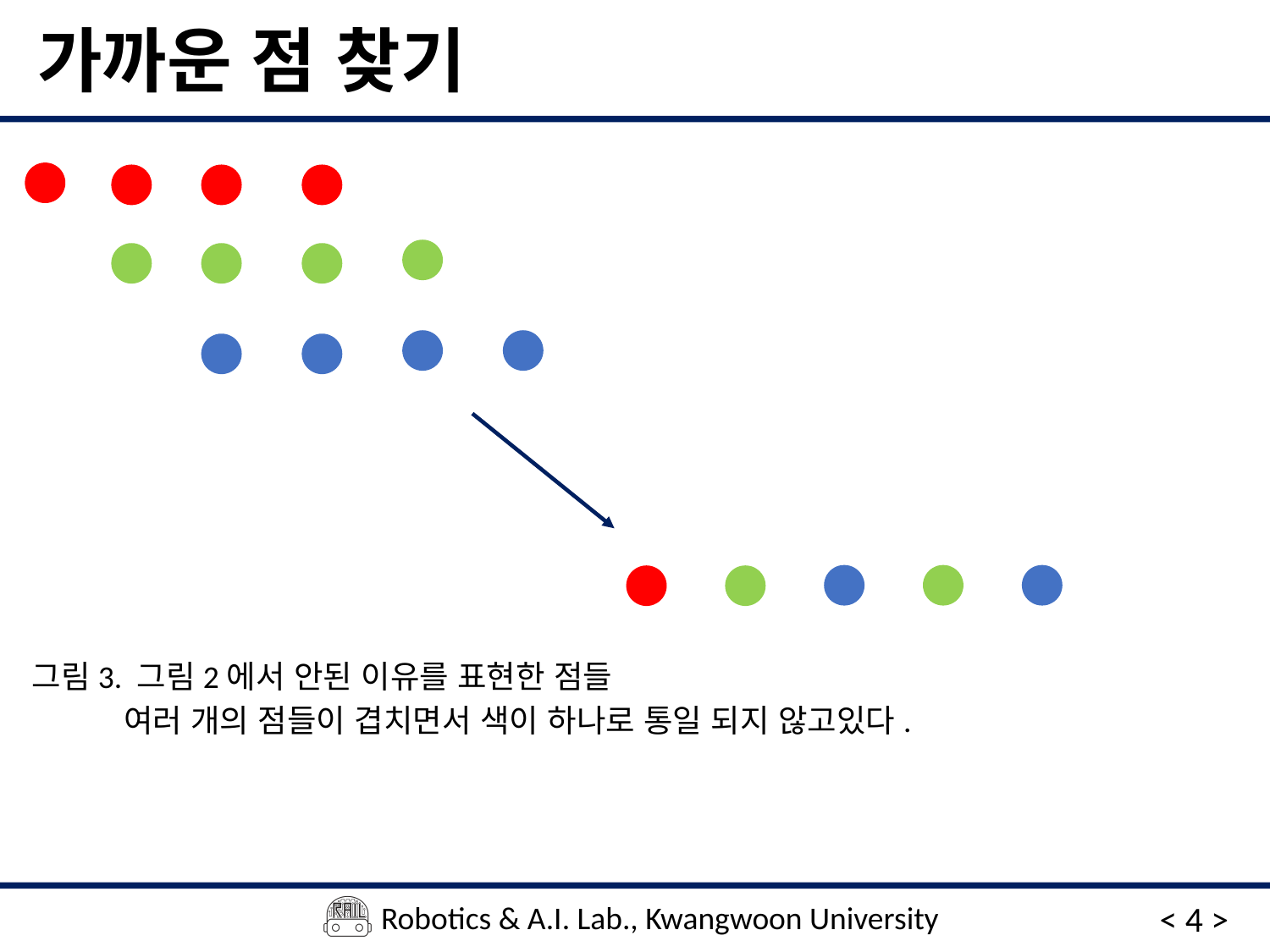

# 가까운 점 찾기

그림3. 그림2에서 안된 이유를 표현한 점들
여러 개의 점들이 겹치면서 색이 하나로 통일 되지 않고있다.
< 4 >
Robotics & A.I. Lab., Kwangwoon University